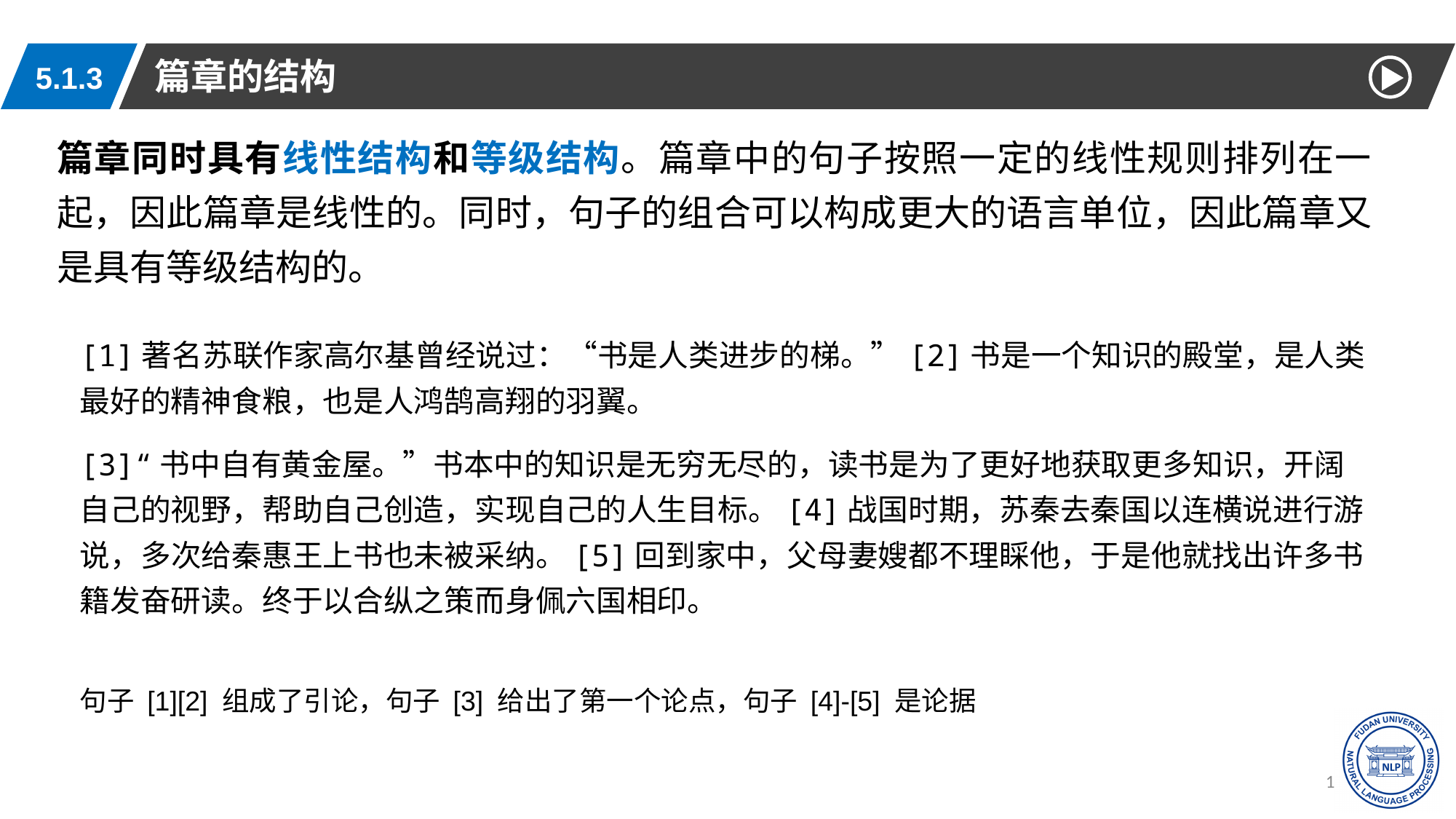

篇章的结构
5.1.3

篇章同时具有线性结构和等级结构。篇章中的句子按照一定的线性规则排列在一起，因此篇章是线性的。同时，句子的组合可以构成更大的语言单位，因此篇章又是具有等级结构的。
[1]著名苏联作家高尔基曾经说过：“书是人类进步的梯。”[2]书是一个知识的殿堂，是人类最好的精神食粮，也是人鸿鹄高翔的羽翼。
[3]“书中自有黄金屋。”书本中的知识是无穷无尽的，读书是为了更好地获取更多知识，开阔自己的视野，帮助自己创造，实现自己的人生目标。[4]战国时期，苏秦去秦国以连横说进行游说，多次给秦惠王上书也未被采纳。[5]回到家中，父母妻嫂都不理睬他，于是他就找出许多书籍发奋研读。终于以合纵之策而身佩六国相印。
句子 [1][2] 组成了引论，句子 [3] 给出了第一个论点，句子 [4]-[5] 是论据
17